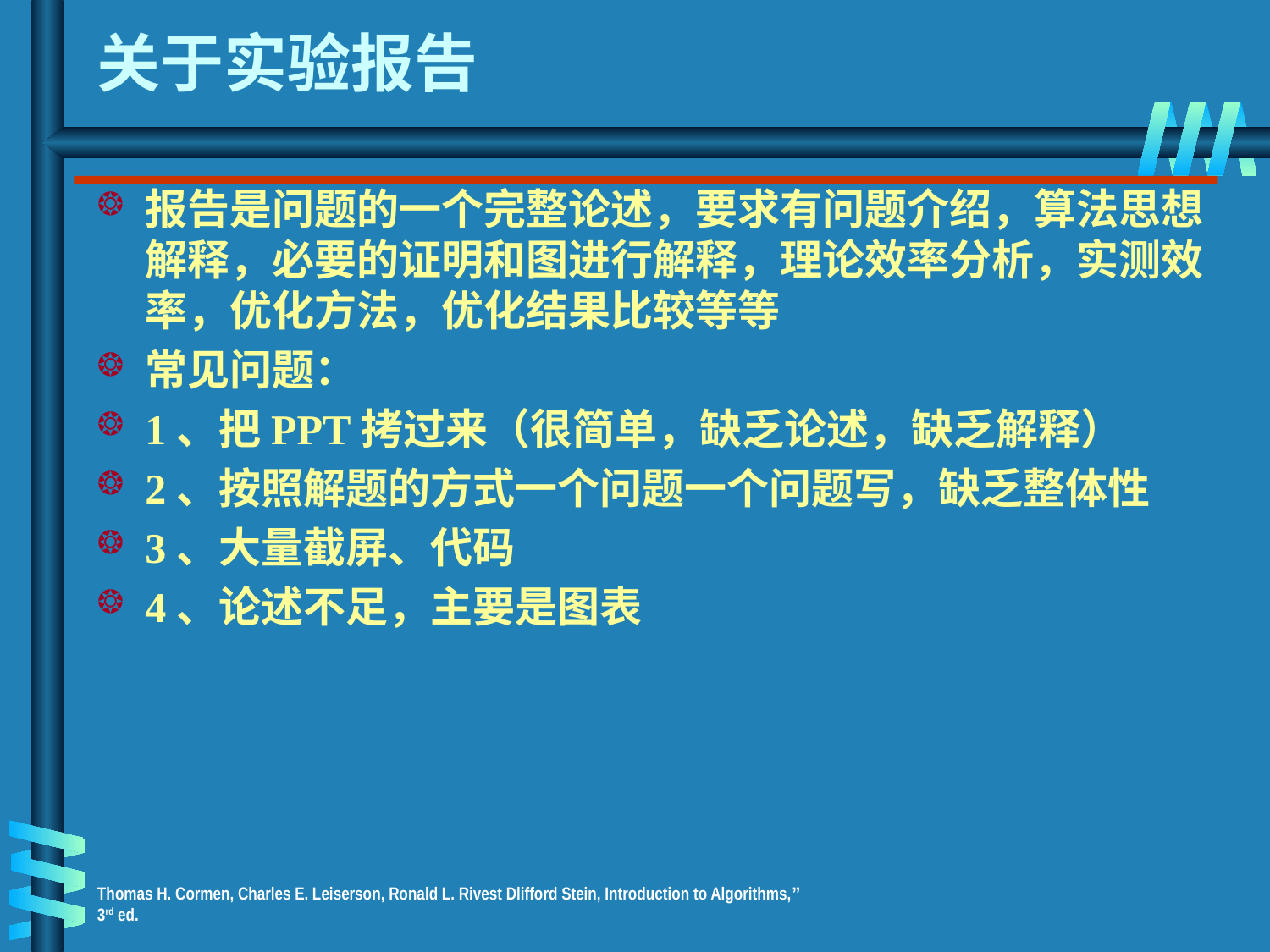

# 关于实验报告
报告是问题的一个完整论述，要求有问题介绍，算法思想解释，必要的证明和图进行解释，理论效率分析，实测效率，优化方法，优化结果比较等等
常见问题：
1、把PPT拷过来（很简单，缺乏论述，缺乏解释）
2、按照解题的方式一个问题一个问题写，缺乏整体性
3、大量截屏、代码
4、论述不足，主要是图表